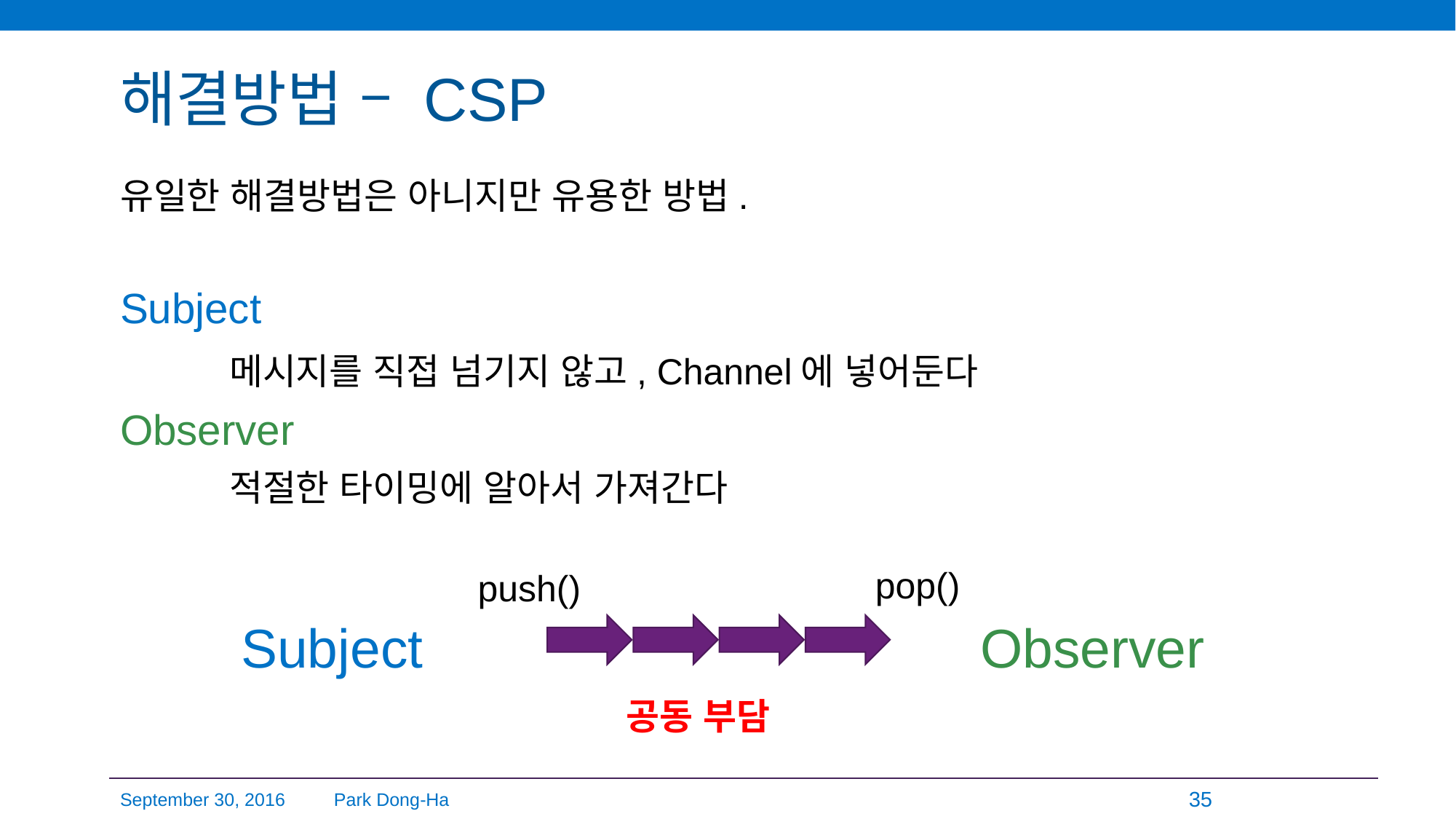

# 해결방법 – CSP
유일한 해결방법은 아니지만 유용한 방법.

Subject
	메시지를 직접 넘기지 않고, Channel에 넣어둔다
Observer
	적절한 타이밍에 알아서 가져간다
pop()
push()
Subject
Observer

공동 부담
Park Dong-Ha
35